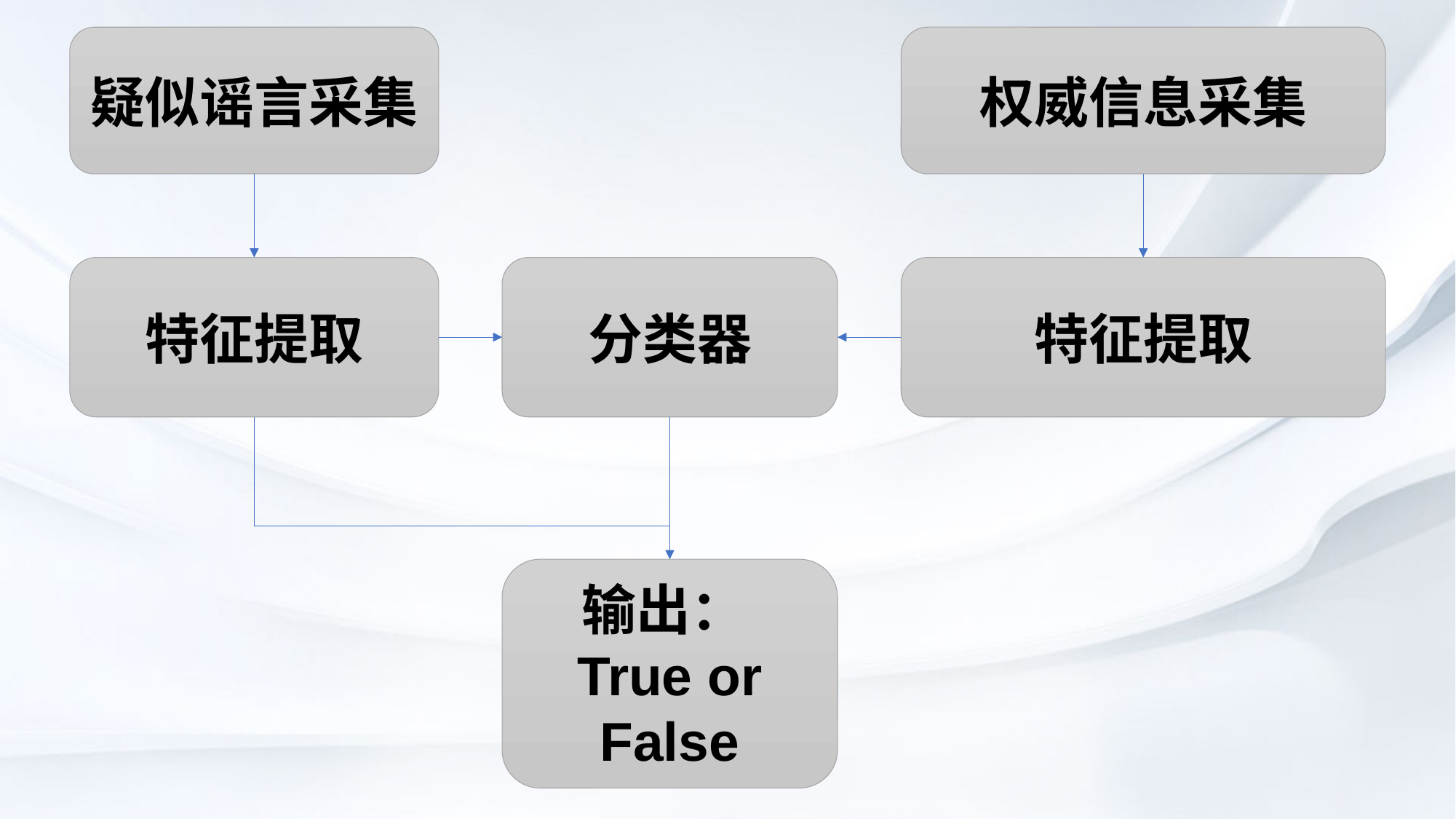

疑似谣言采集
权威信息采集
特征提取
分类器
特征提取
输出：True or False